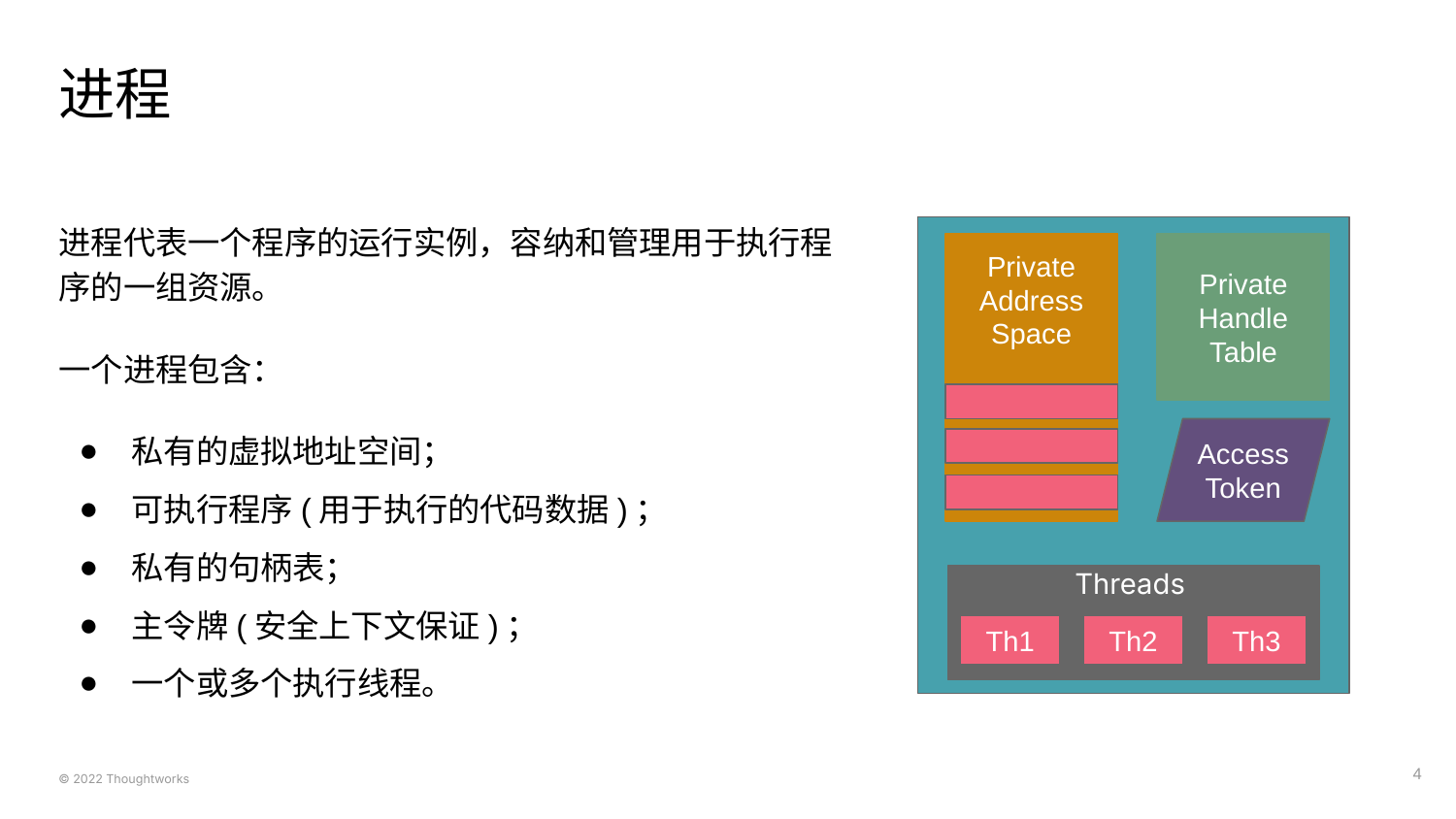

# 进程
进程代表一个程序的运行实例，容纳和管理用于执行程序的一组资源。
一个进程包含：
私有的虚拟地址空间；
可执行程序(用于执行的代码数据)；
私有的句柄表；
主令牌(安全上下文保证)；
一个或多个执行线程。

Private Address Space
Private Handle Table

Access Token

Threads

Th1
Th2
Th3
4